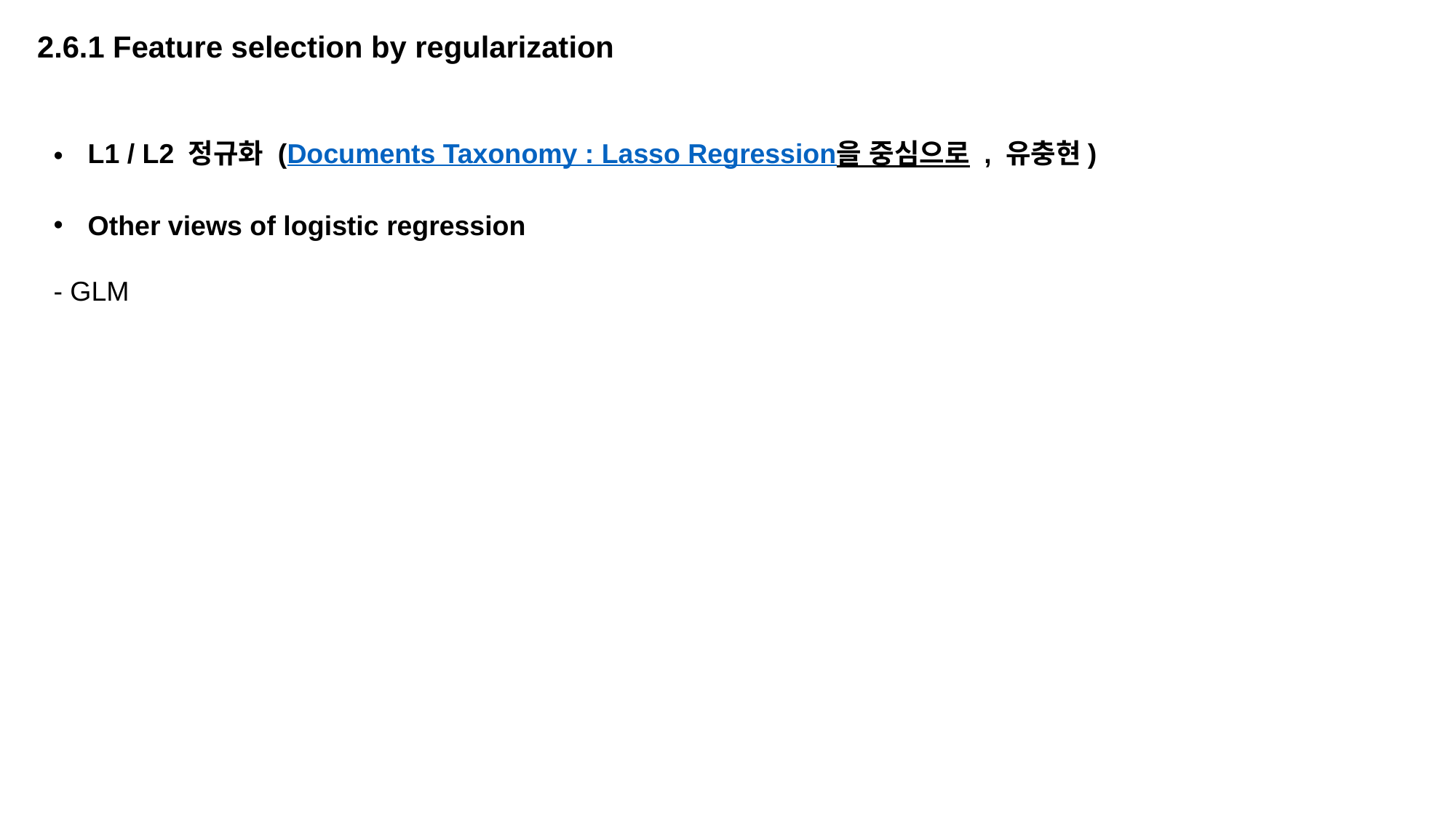

# 2.6.1 Feature selection by regularization

L1 / L2 정규화 (Documents Taxonomy : Lasso Regression을 중심으로 , 유충현)

Other views of logistic regression

- GLM